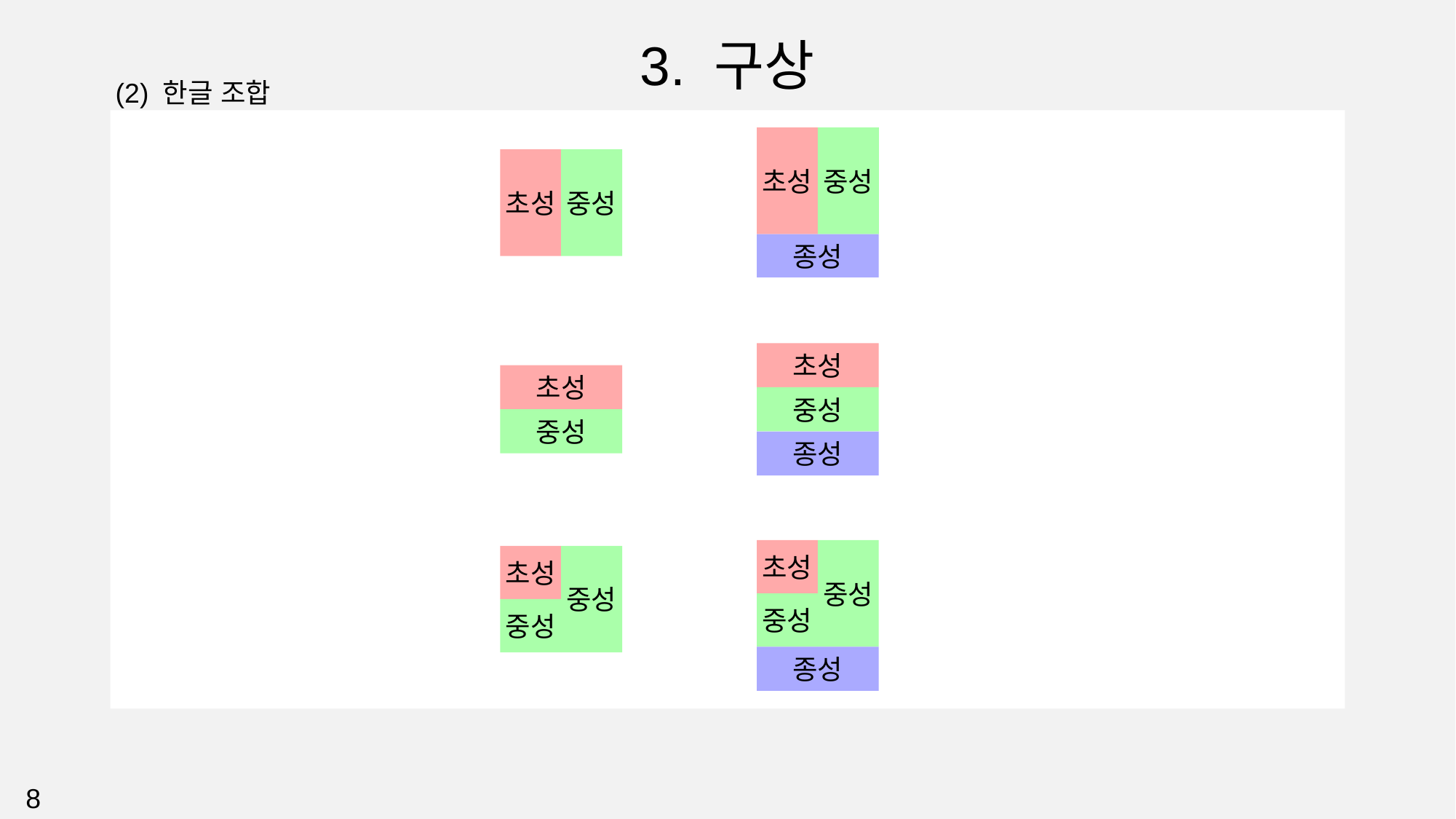

3. 구상
(2) 한글 조합
초성
중성
종성
초성
중성
초성
중성
종성
초성
중성
초성
중성
중성
종성
초성
중성
중성
8